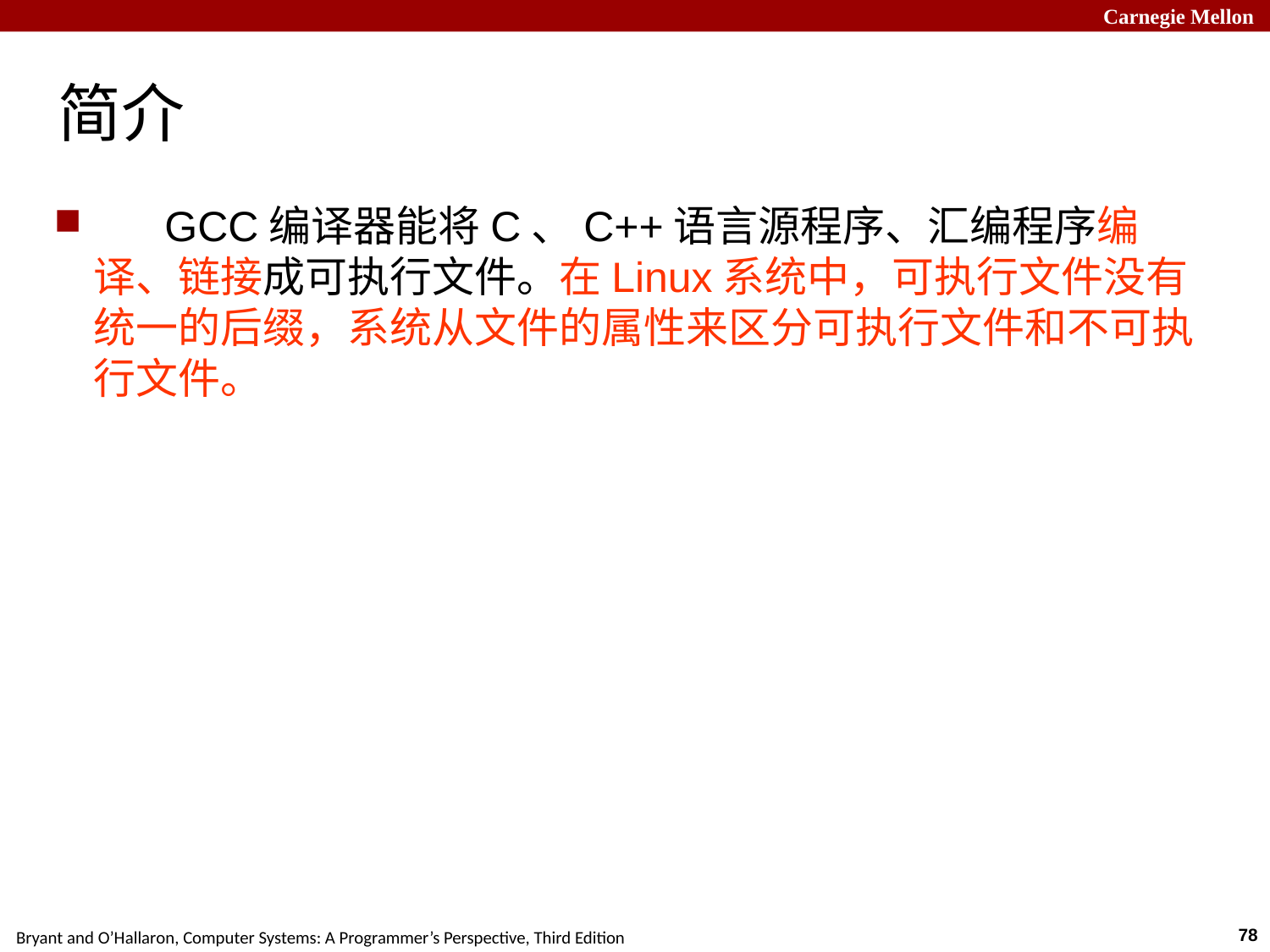

# 简介
      GCC编译器能将C、C++语言源程序、汇编程序编译、链接成可执行文件。在Linux系统中，可执行文件没有统一的后缀，系统从文件的属性来区分可执行文件和不可执行文件。